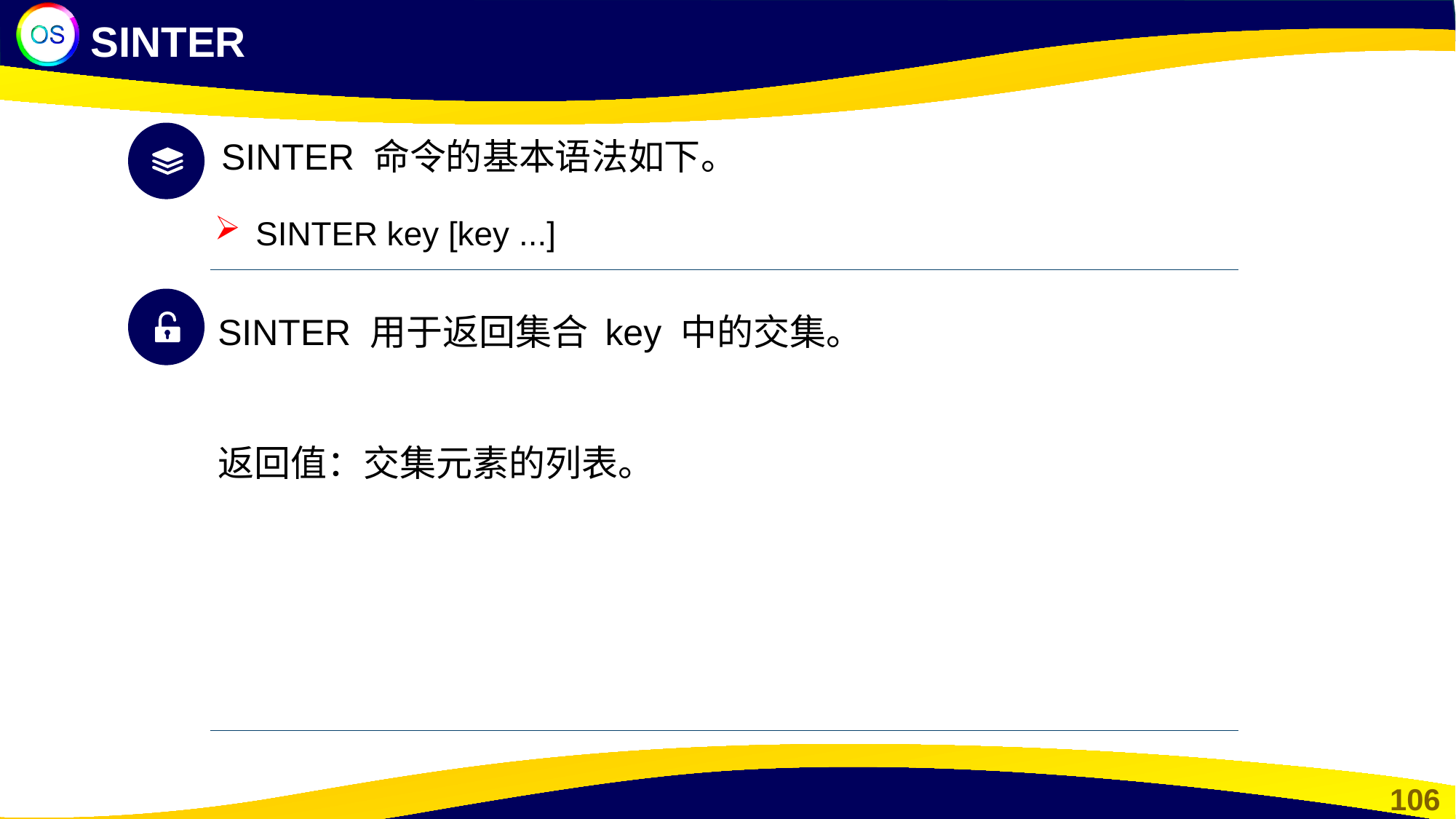

SINTER

SINTER 命令的基本语法如下。

SINTER key [key ...]

SINTER 用于返回集合 key 中的交集。

返回值：交集元素的列表。